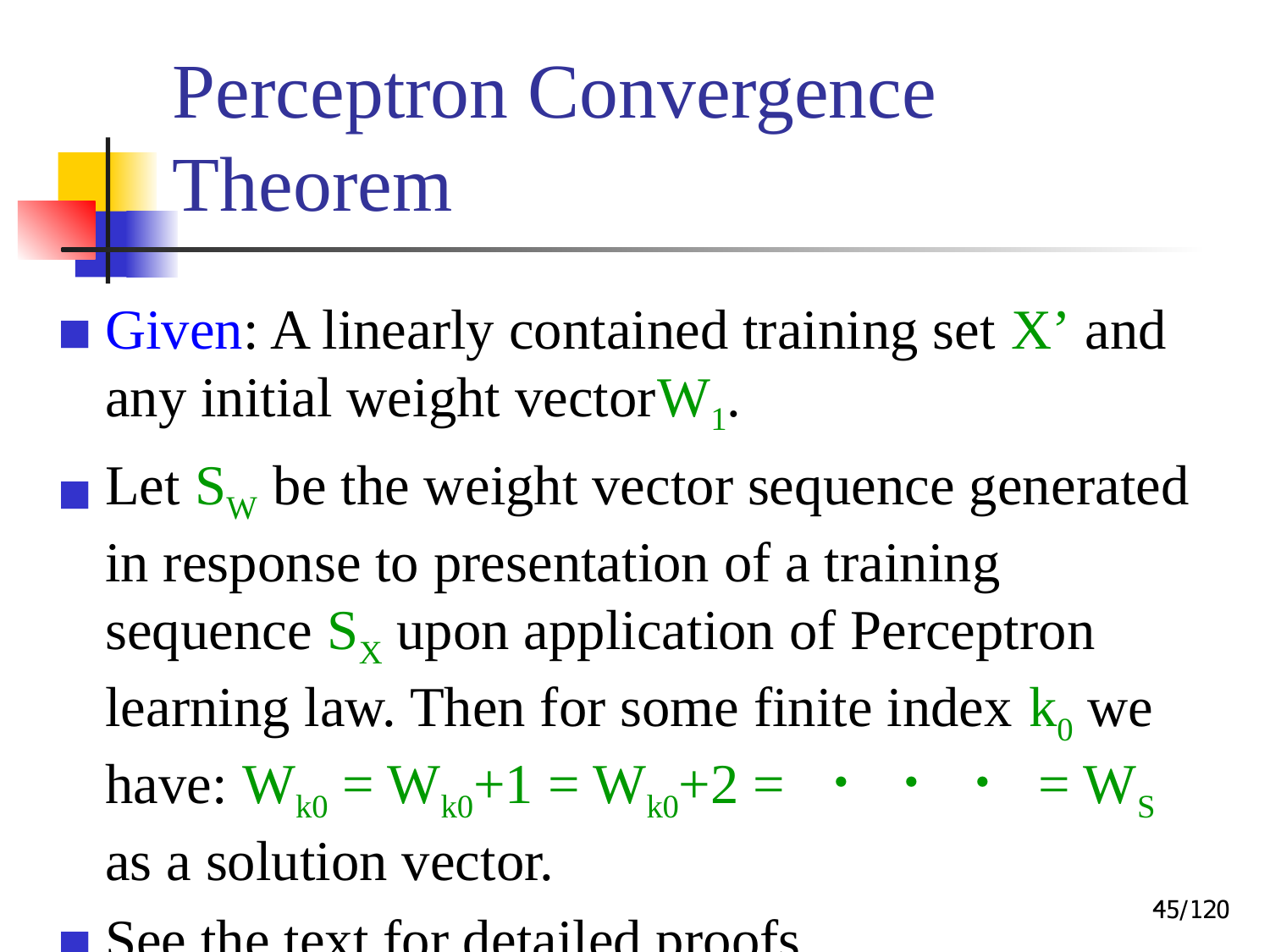

# Perceptron Convergence Theorem
Given: A linearly contained training set X’ and any initial weight vectorW1.
Let SW  be the weight vector sequence generated in response to presentation of a training sequence SX upon application of Perceptron learning law. Then for some finite index k0 we have: Wk0 = Wk0+1 = Wk0+2 = ・ ・ ・ = WS as a solution vector.
See the text for detailed proofs.
45/120